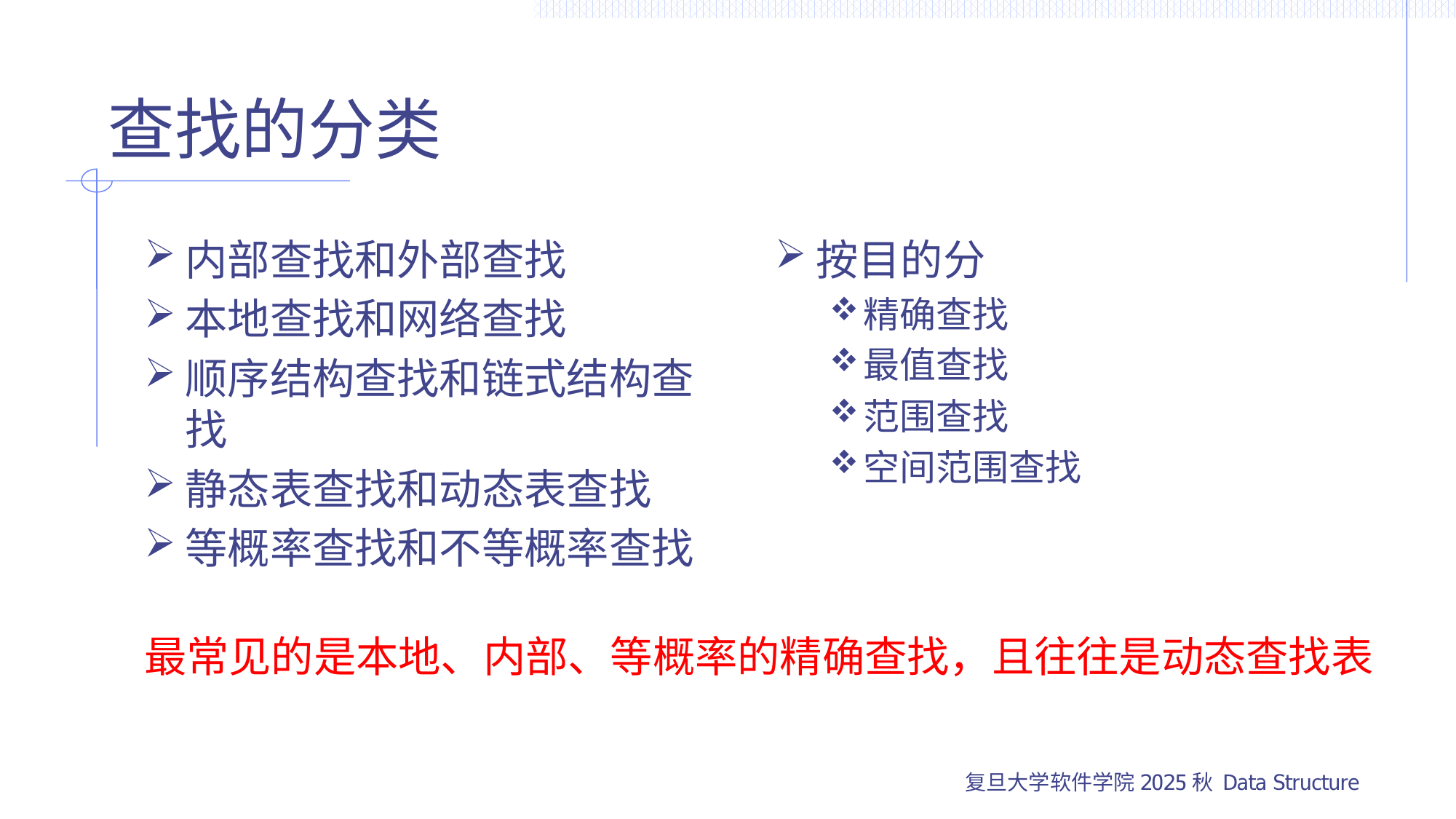

# 查找的分类
内部查找和外部查找
本地查找和网络查找
顺序结构查找和链式结构查找
静态表查找和动态表查找
等概率查找和不等概率查找

按目的分
精确查找
最值查找
范围查找
空间范围查找

最常见的是本地、内部、等概率的精确查找，且往往是动态查找表